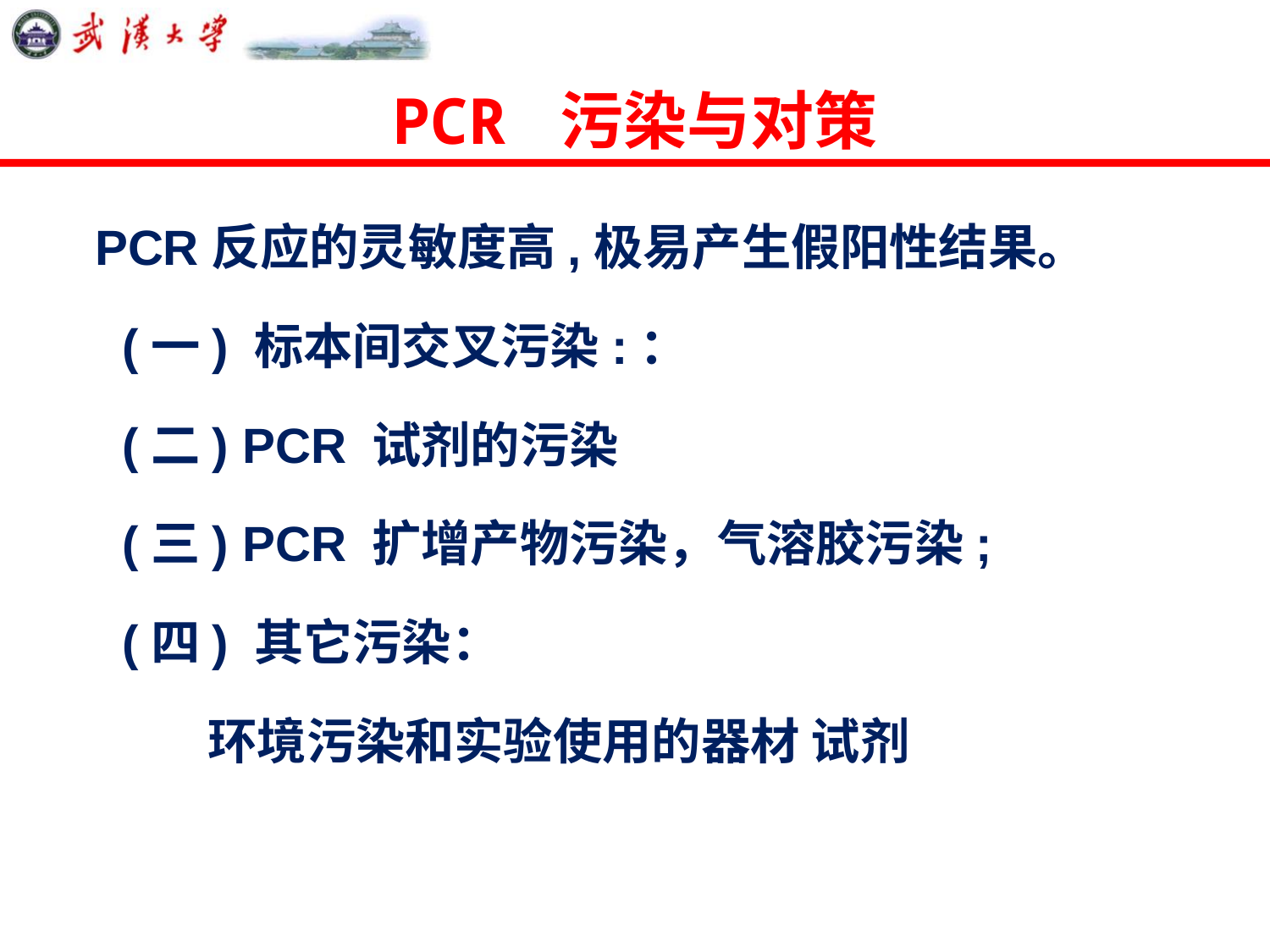

# PCR 污染与对策
PCR反应的灵敏度高,极易产生假阳性结果。
  (一) 标本间交叉污染:：
  (二) PCR 试剂的污染
  (三) PCR 扩增产物污染，气溶胶污染;
  (四) 其它污染：
         环境污染和实验使用的器材 试剂